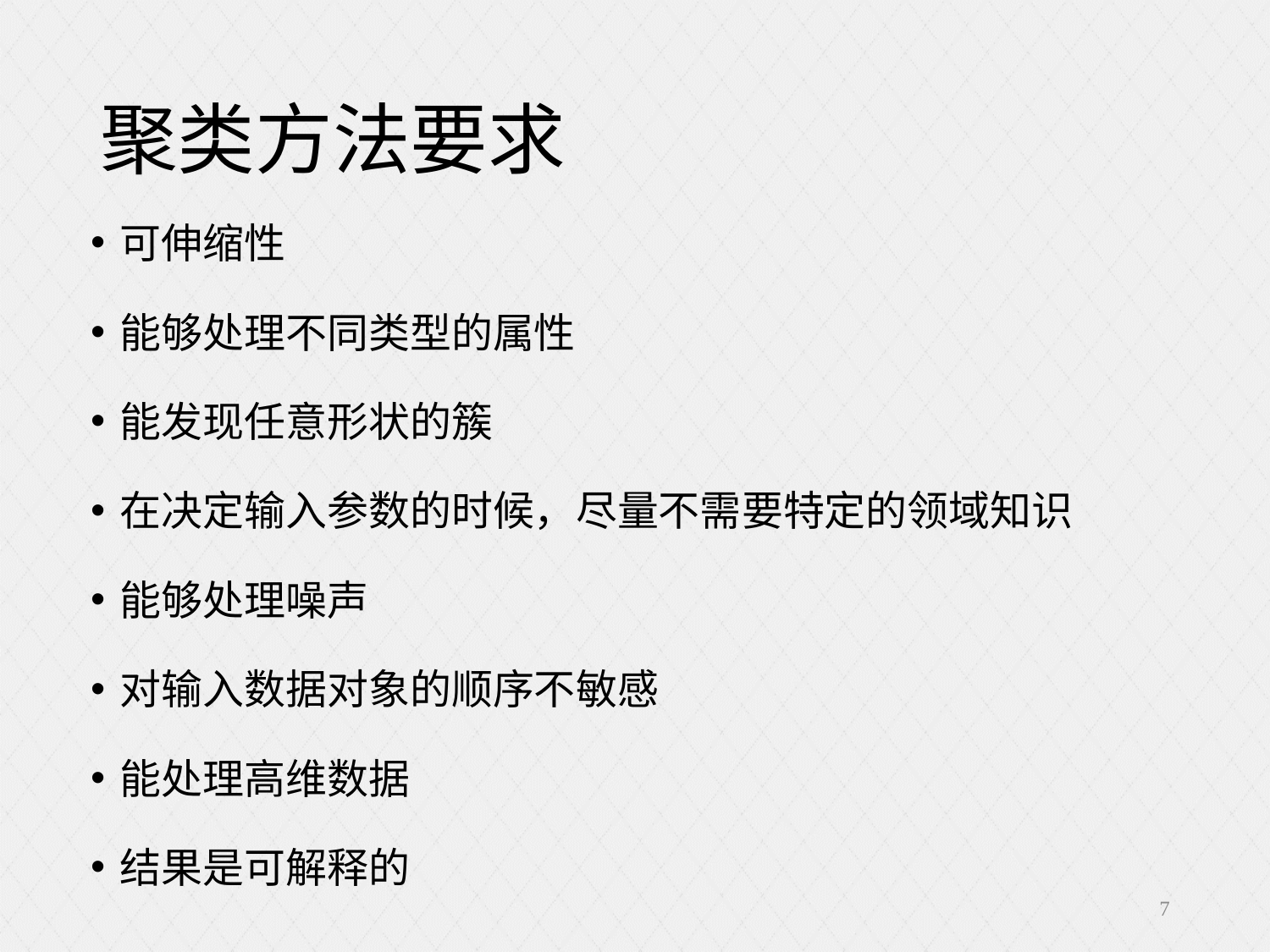

# 聚类方法要求
可伸缩性
能够处理不同类型的属性
能发现任意形状的簇
在决定输入参数的时候，尽量不需要特定的领域知识
能够处理噪声
对输入数据对象的顺序不敏感
能处理高维数据
结果是可解释的
7